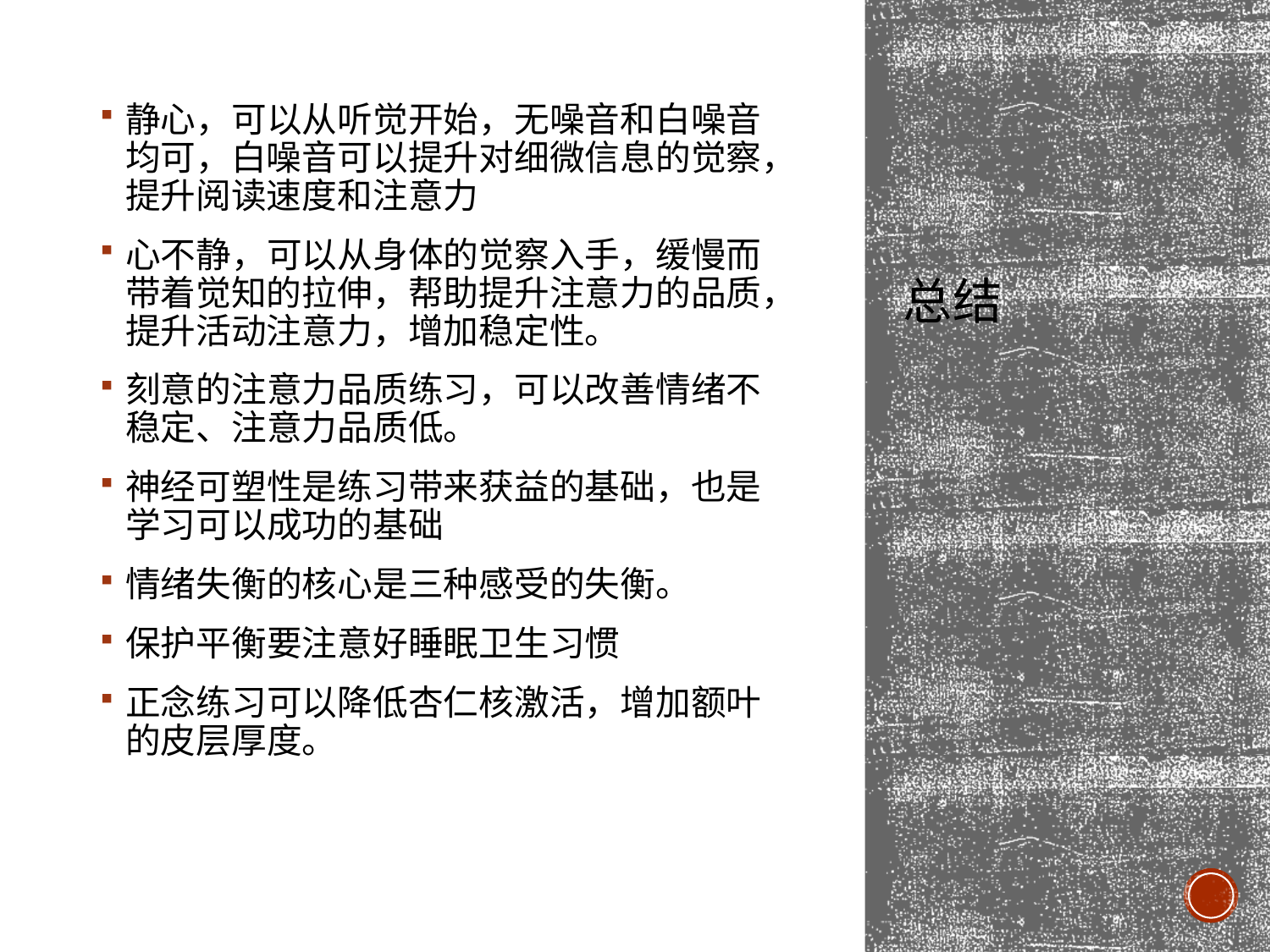

静心，可以从听觉开始，无噪音和白噪音均可，白噪音可以提升对细微信息的觉察，提升阅读速度和注意力
心不静，可以从身体的觉察入手，缓慢而带着觉知的拉伸，帮助提升注意力的品质，提升活动注意力，增加稳定性。
刻意的注意力品质练习，可以改善情绪不稳定、注意力品质低。
神经可塑性是练习带来获益的基础，也是学习可以成功的基础
情绪失衡的核心是三种感受的失衡。
保护平衡要注意好睡眠卫生习惯
正念练习可以降低杏仁核激活，增加额叶的皮层厚度。
# 总结